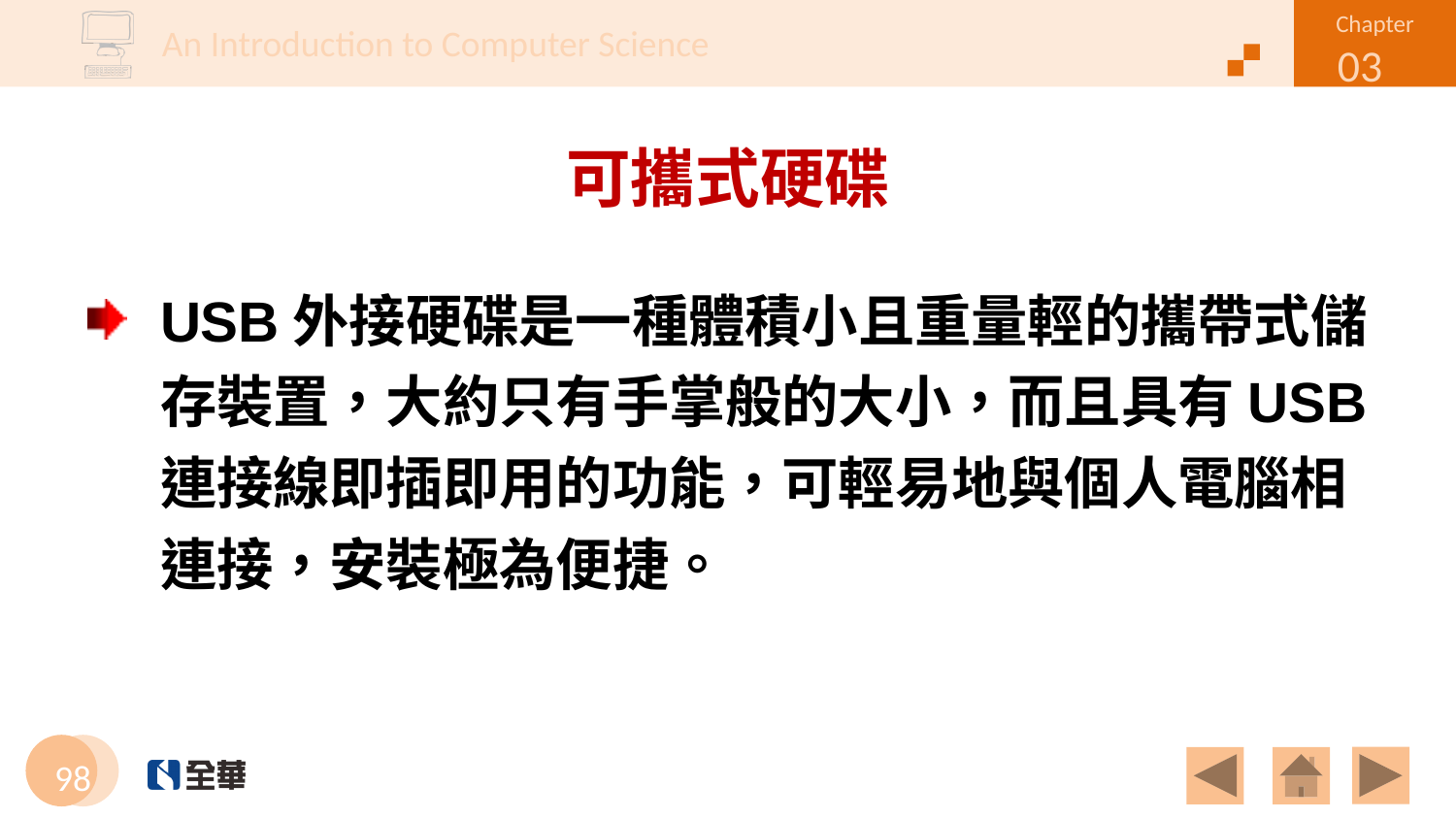

# 可攜式硬碟
USB外接硬碟是一種體積小且重量輕的攜帶式儲存裝置，大約只有手掌般的大小，而且具有USB連接線即插即用的功能，可輕易地與個人電腦相連接，安裝極為便捷。